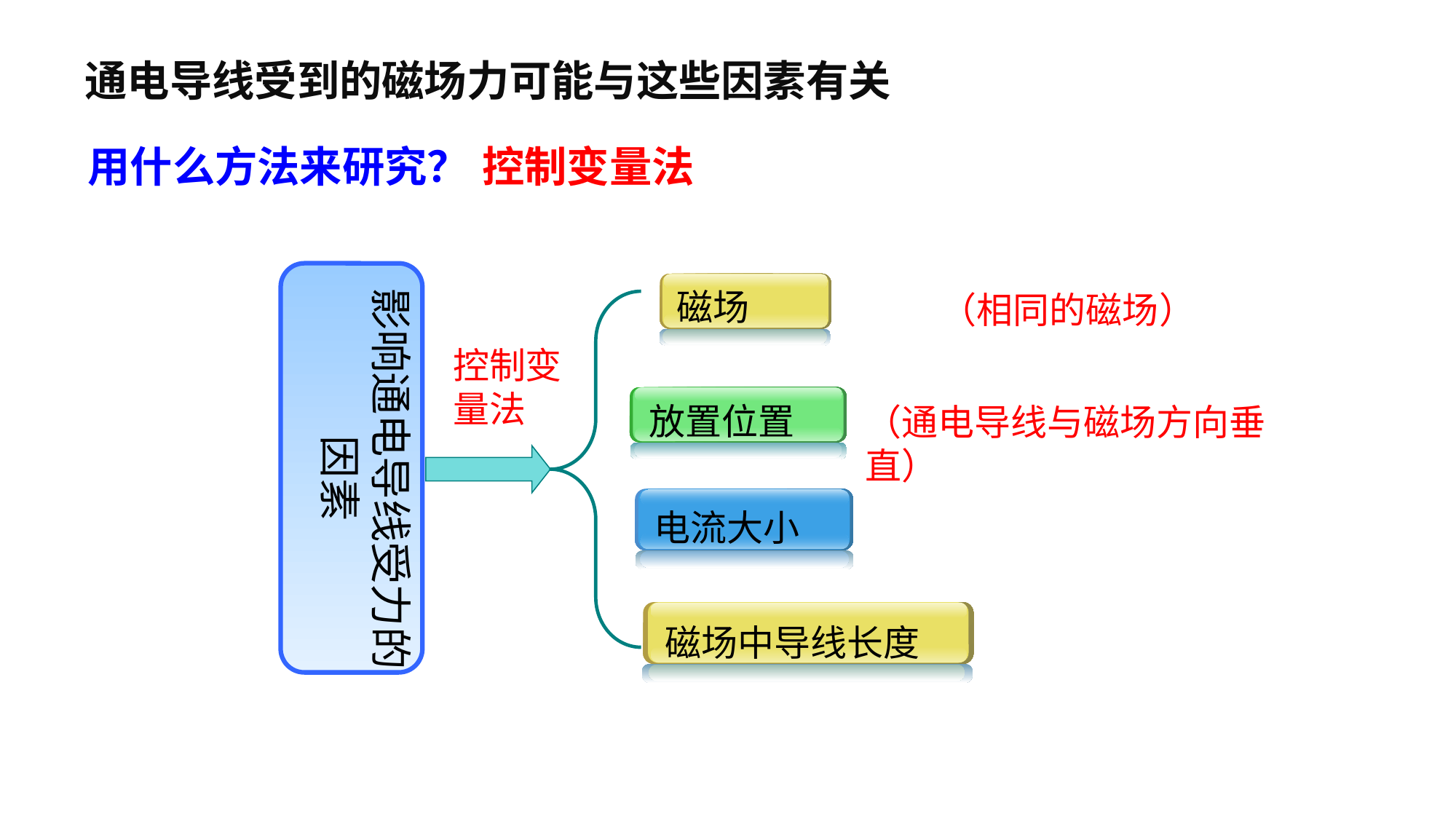

通电导线受到的磁场力可能与这些因素有关
用什么方法来研究？
控制变量法

影响通电导线受力的因素

磁场

（相同的磁场）
控制变
量法

放置位置

（通电导线与磁场方向垂直）

电流大小

磁场中导线长度